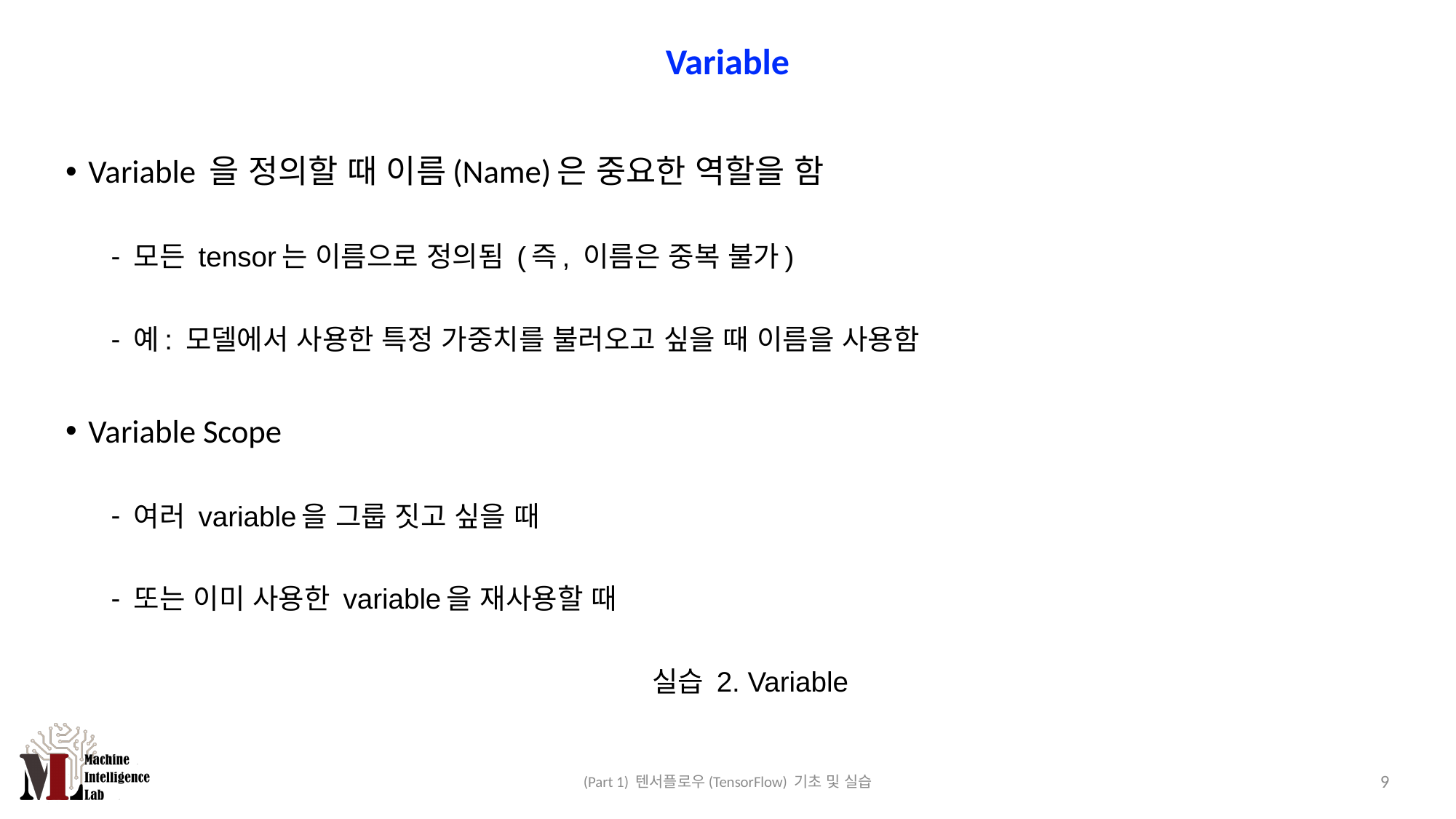

# Variable
Variable 을 정의할 때 이름(Name)은 중요한 역할을 함

모든 tensor는 이름으로 정의됨 (즉, 이름은 중복 불가)

예: 모델에서 사용한 특정 가중치를 불러오고 싶을 때 이름을 사용함

Variable Scope

여러 variable을 그룹 짓고 싶을 때

또는 이미 사용한 variable을 재사용할 때

실습 2. Variable
9
(Part 1) 텐서플로우(TensorFlow) 기초 및 실습